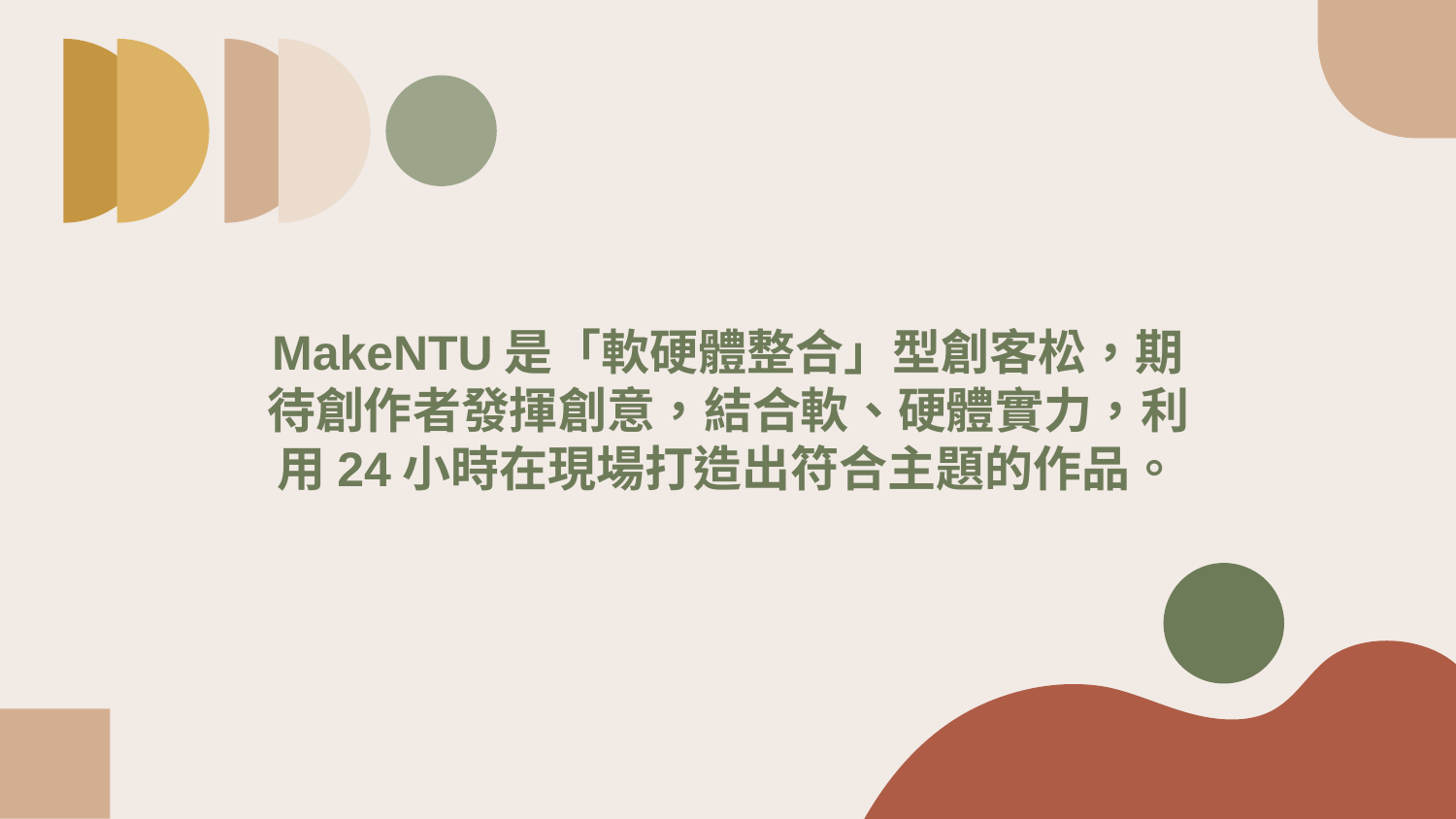

# MakeNTU是「軟硬體整合」型創客松，期待創作者發揮創意，結合軟、硬體實力，利用24小時在現場打造出符合主題的作品。